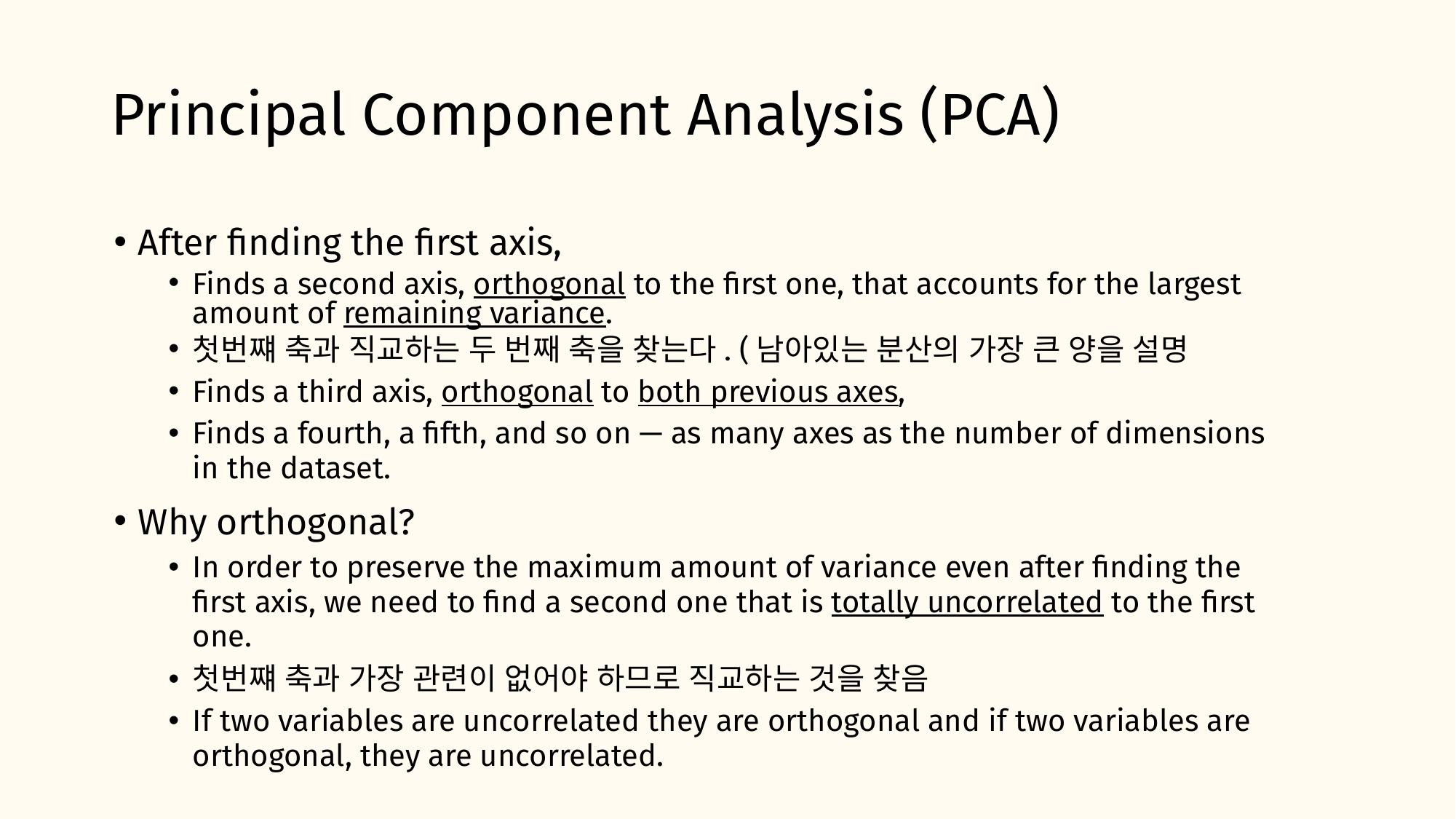

# Principal Component Analysis (PCA)
After finding the first axis,
Finds a second axis, orthogonal to the first one, that accounts for the largest  amount of remaining variance.
첫번쨰 축과 직교하는 두 번째 축을 찾는다. (남아있는 분산의 가장 큰 양을 설명
Finds a third axis, orthogonal to both previous axes,
Finds a fourth, a fifth, and so on — as many axes as the number of dimensions  in the dataset.
Why orthogonal?
In order to preserve the maximum amount of variance even after finding the  first axis, we need to find a second one that is totally uncorrelated to the first  one.
첫번쨰 축과 가장 관련이 없어야 하므로 직교하는 것을 찾음
If two variables are uncorrelated they are orthogonal and if two variables are  orthogonal, they are uncorrelated.